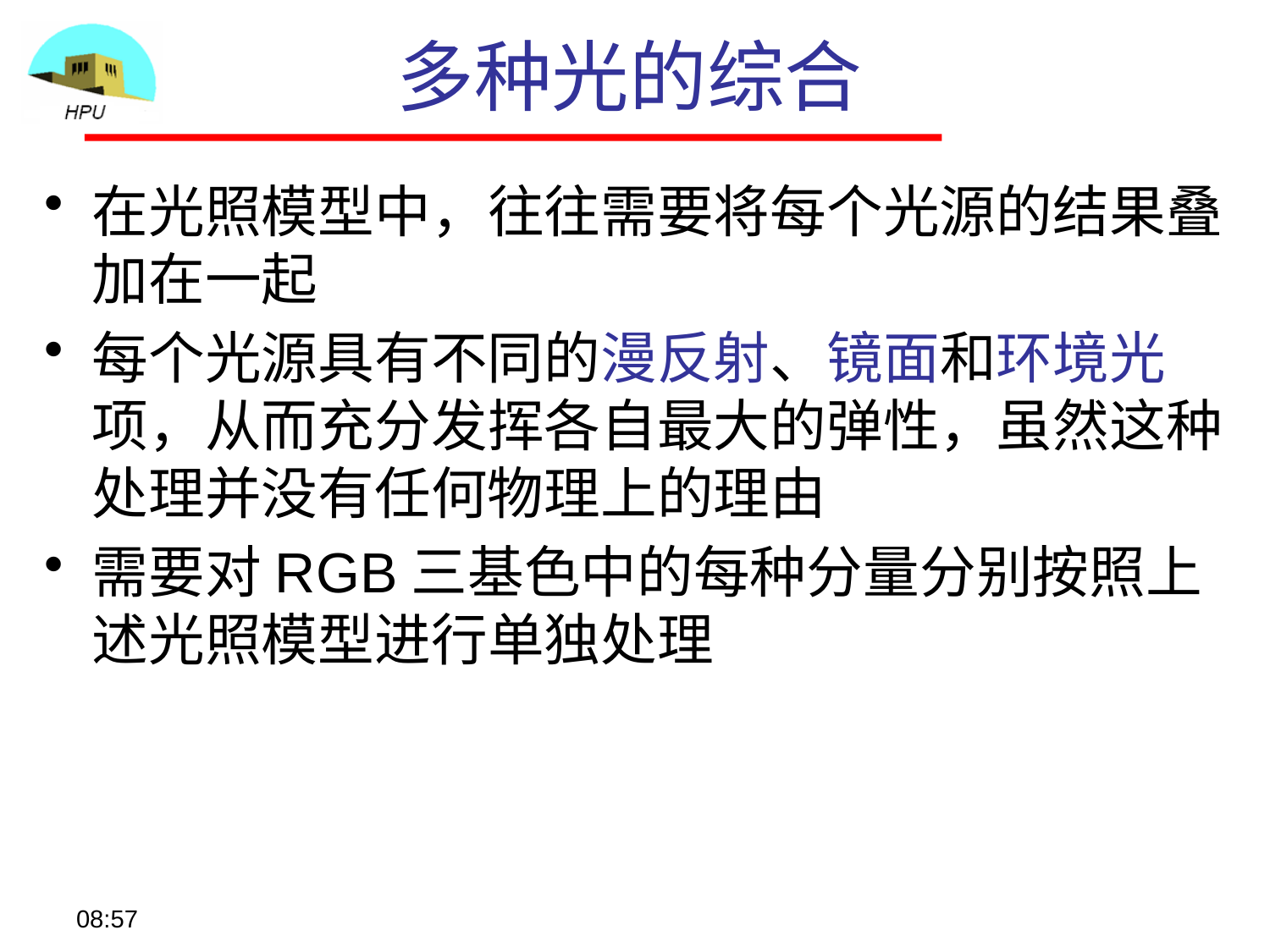

# 多种光的综合
在光照模型中，往往需要将每个光源的结果叠加在一起
每个光源具有不同的漫反射、镜面和环境光项，从而充分发挥各自最大的弹性，虽然这种处理并没有任何物理上的理由
需要对RGB三基色中的每种分量分别按照上述光照模型进行单独处理
08:57